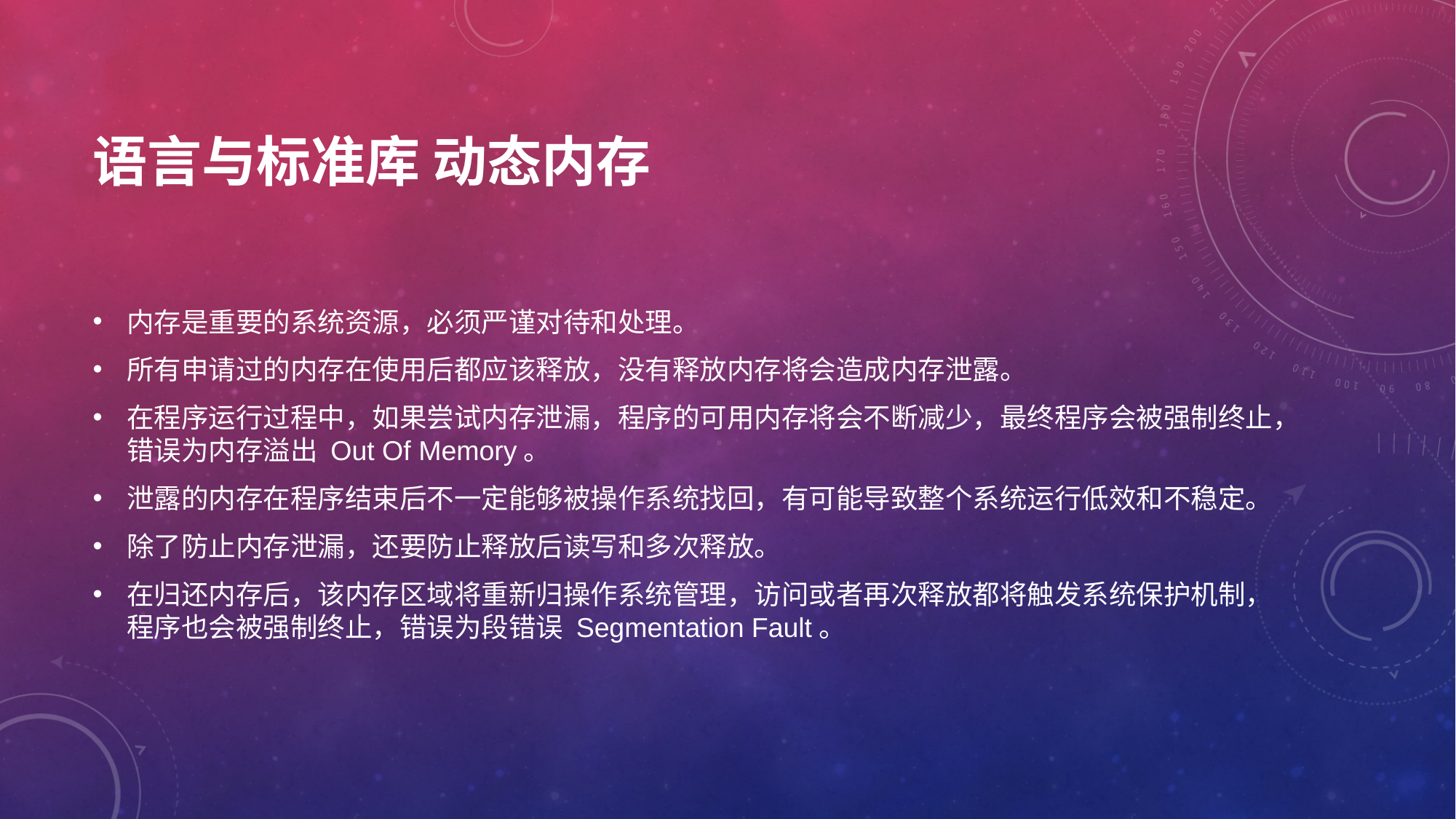

# 语言与标准库 动态内存
内存是重要的系统资源，必须严谨对待和处理。
所有申请过的内存在使用后都应该释放，没有释放内存将会造成内存泄露。
在程序运行过程中，如果尝试内存泄漏，程序的可用内存将会不断减少，最终程序会被强制终止，错误为内存溢出 Out Of Memory。
泄露的内存在程序结束后不一定能够被操作系统找回，有可能导致整个系统运行低效和不稳定。
除了防止内存泄漏，还要防止释放后读写和多次释放。
在归还内存后，该内存区域将重新归操作系统管理，访问或者再次释放都将触发系统保护机制，程序也会被强制终止，错误为段错误 Segmentation Fault。